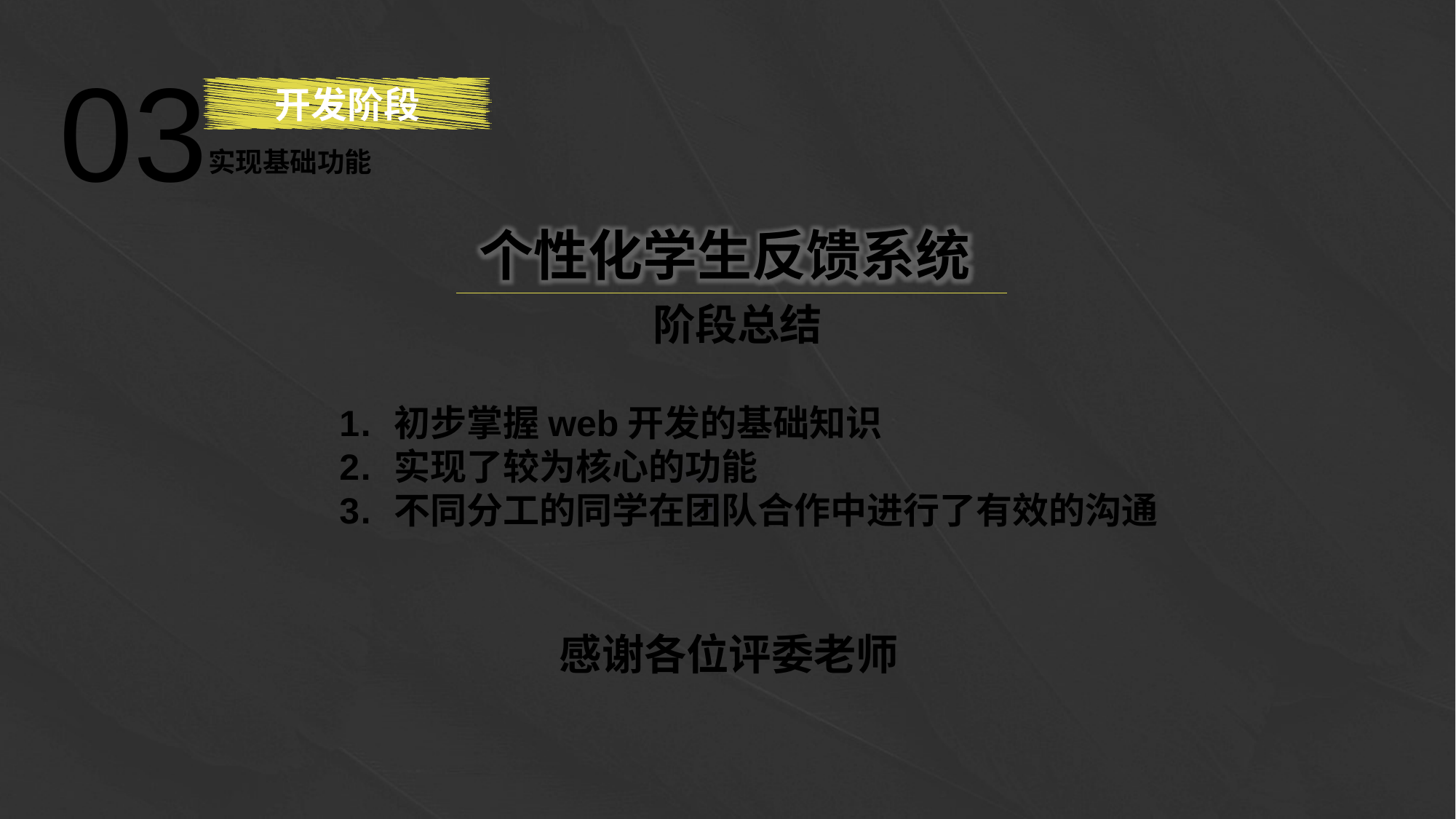

03
开发阶段
实现基础功能
e7d195523061f1c0205959036996ad55c215b892a7aac5c0B9ADEF7896FB48F2EF97163A2DE1401E1875DEDC438B7864AD24CA23553DBBBD975DAF4CAD4A2592689FFB6CEE59FFA55B2702D0E5EE29CDFC0DD98BC7D6A39A64D3162AEA17DB19B9B9A87D0E9A0C5838999CD047764B32476FB53FC54D3671B43638F8C25D9EC95BB52BCC6C1CB3F6DE41EB0266A54822
个性化学生反馈系统
阶段总结
初步掌握web开发的基础知识
实现了较为核心的功能
不同分工的同学在团队合作中进行了有效的沟通
感谢各位评委老师